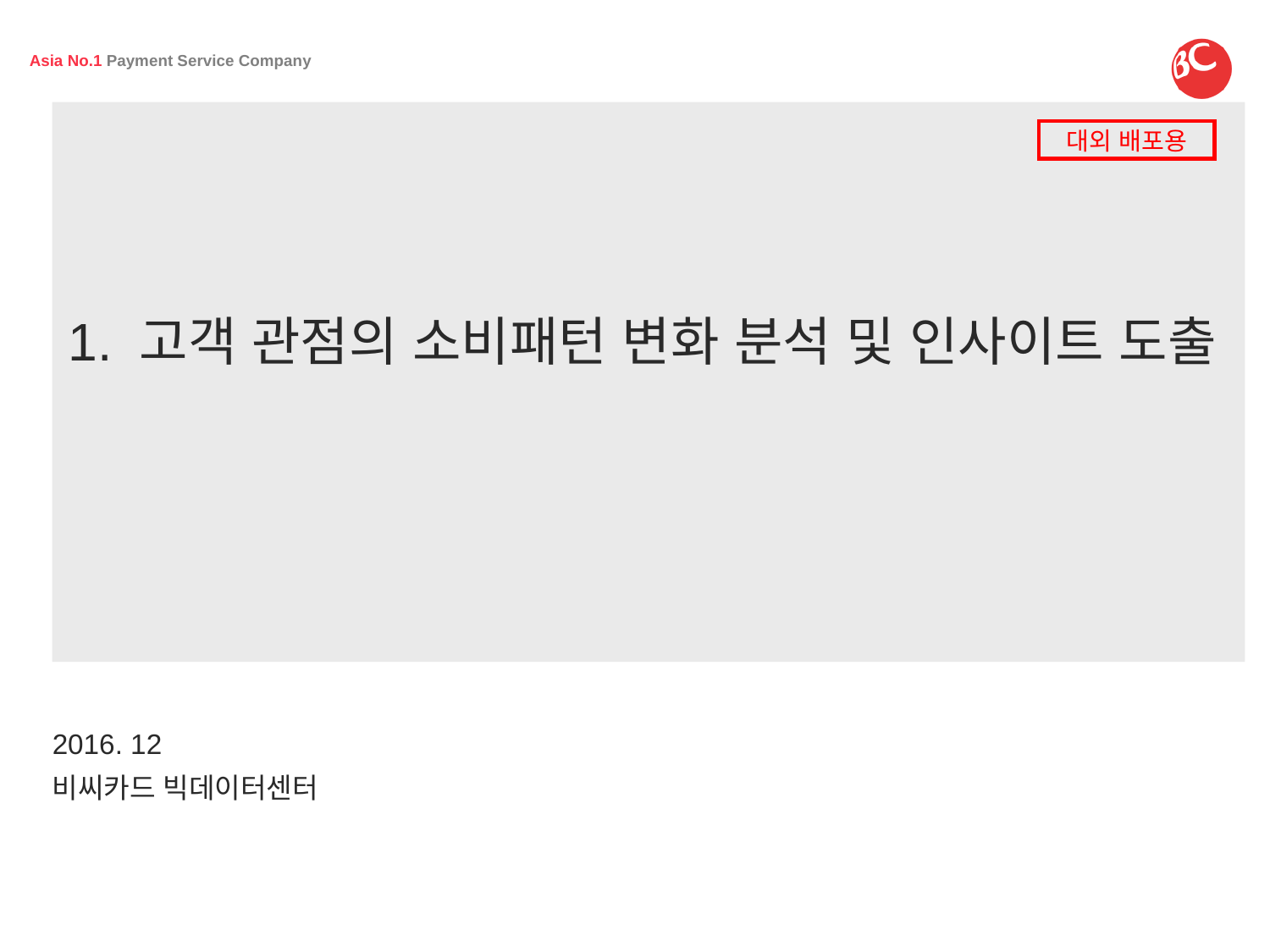

대외 배포용
1. 고객 관점의 소비패턴 변화 분석 및 인사이트 도출
2016. 12
비씨카드 빅데이터센터